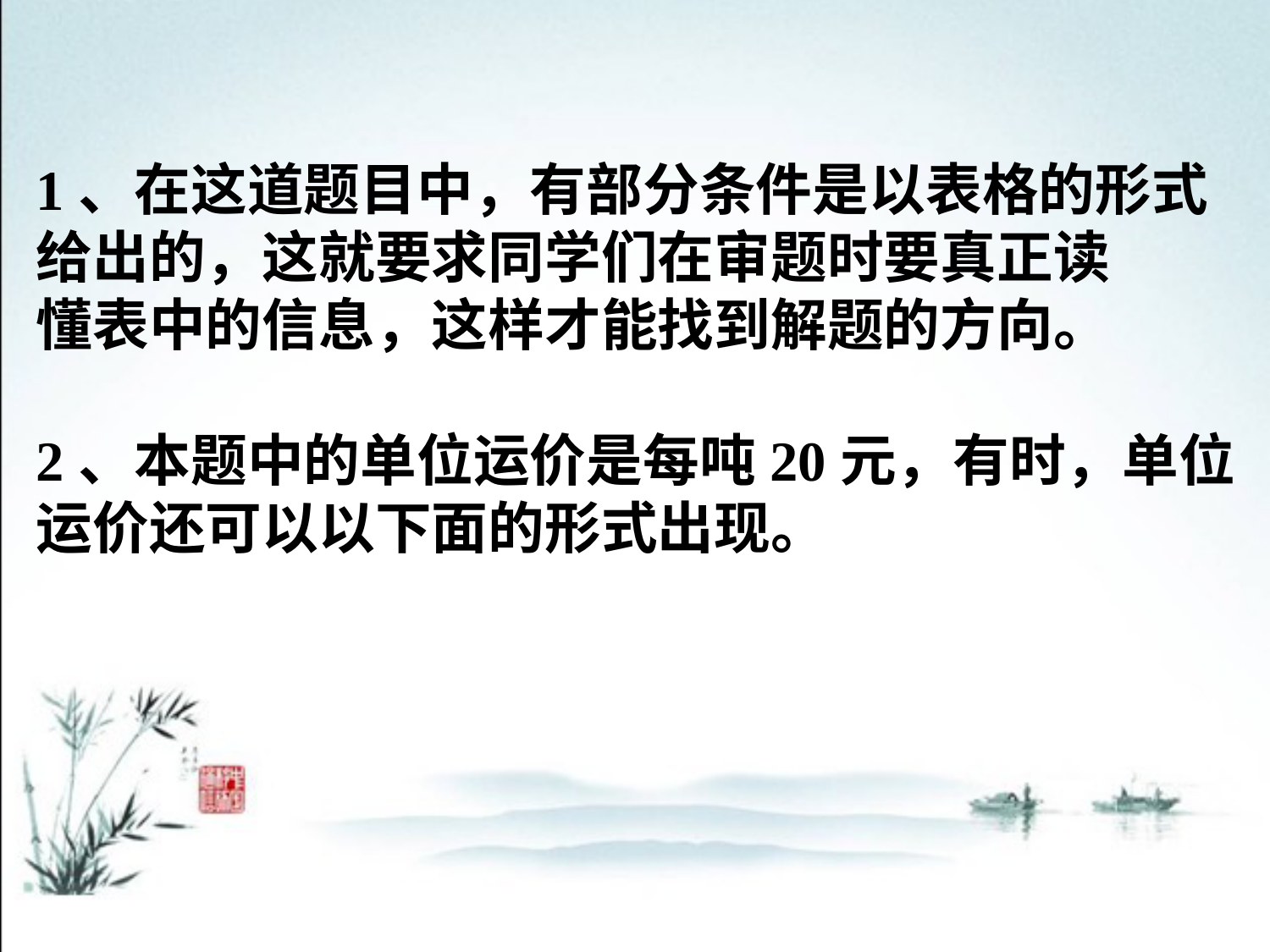

1、在这道题目中，有部分条件是以表格的形式
给出的，这就要求同学们在审题时要真正读
懂表中的信息，这样才能找到解题的方向。

2、本题中的单位运价是每吨20元，有时，单位
运价还可以以下面的形式出现。